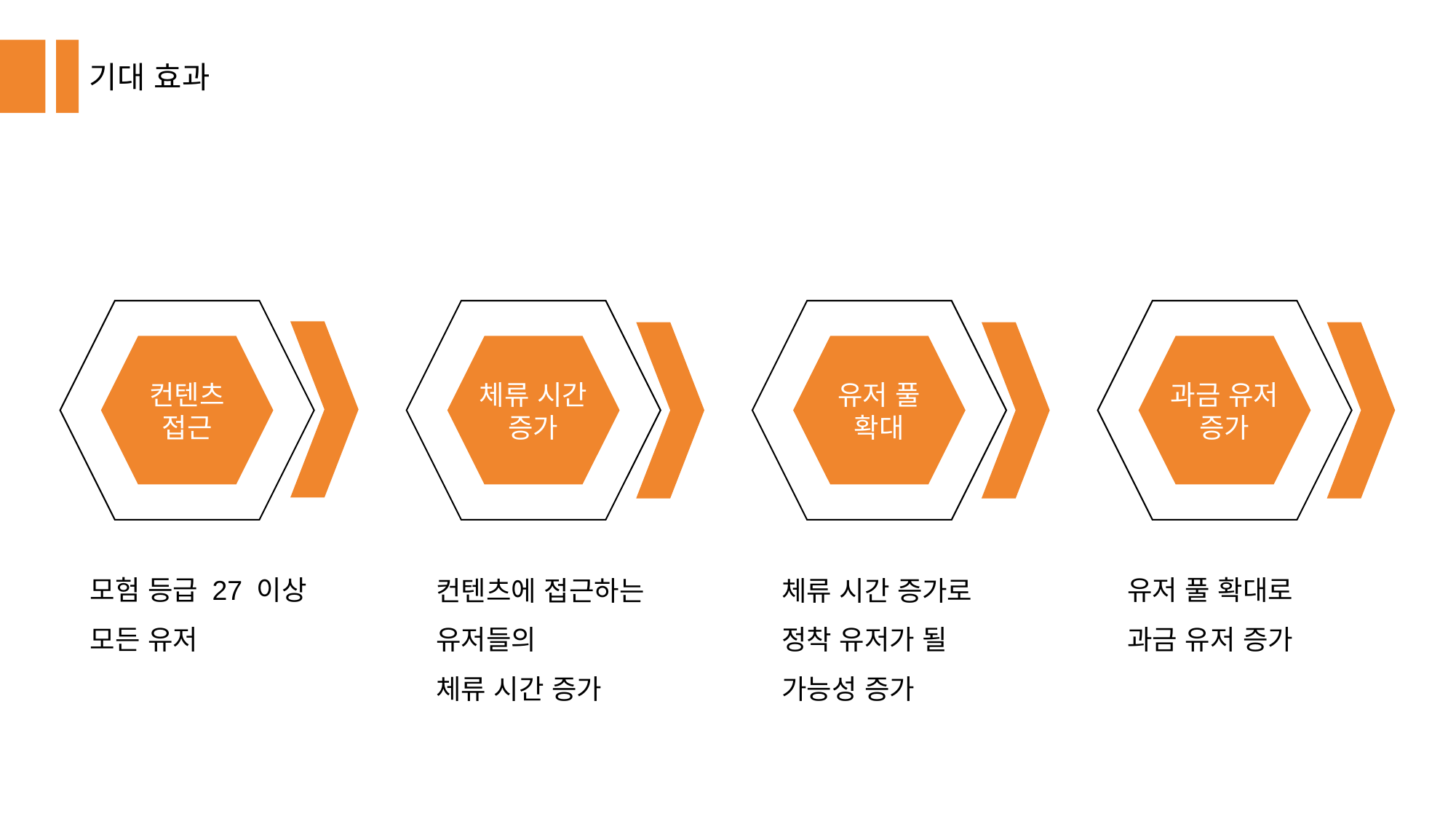

기대 효과

컨텐츠
접근

체류 시간
증가

유저 풀
확대

과금 유저
증가

모험 등급 27 이상
모든 유저
컨텐츠에 접근하는
유저들의
체류 시간 증가
체류 시간 증가로
정착 유저가 될
가능성 증가
유저 풀 확대로
과금 유저 증가